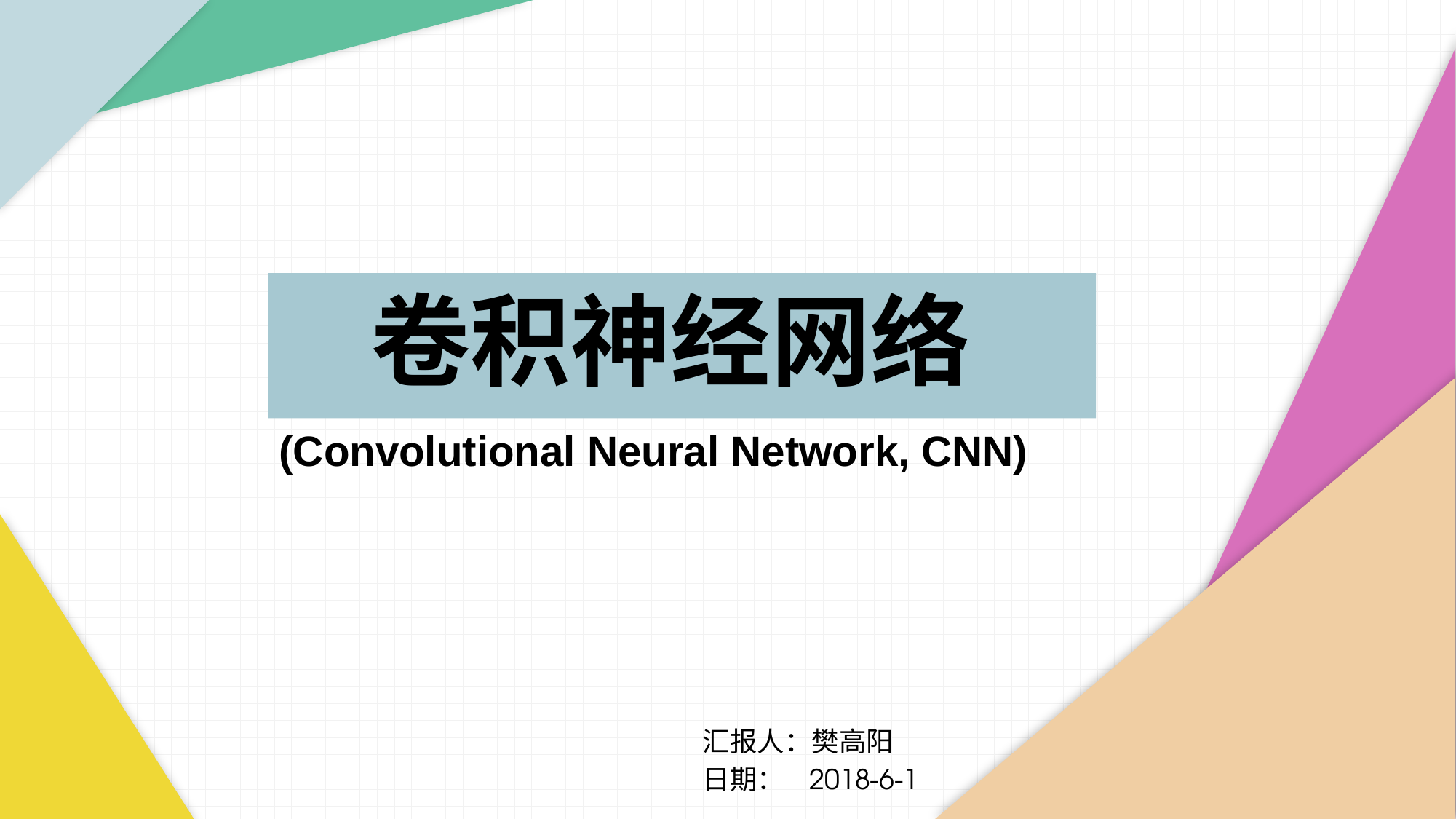

卷积神经网络
(Convolutional Neural Network, CNN)
汇报人：樊高阳
日期：   2018-6-1